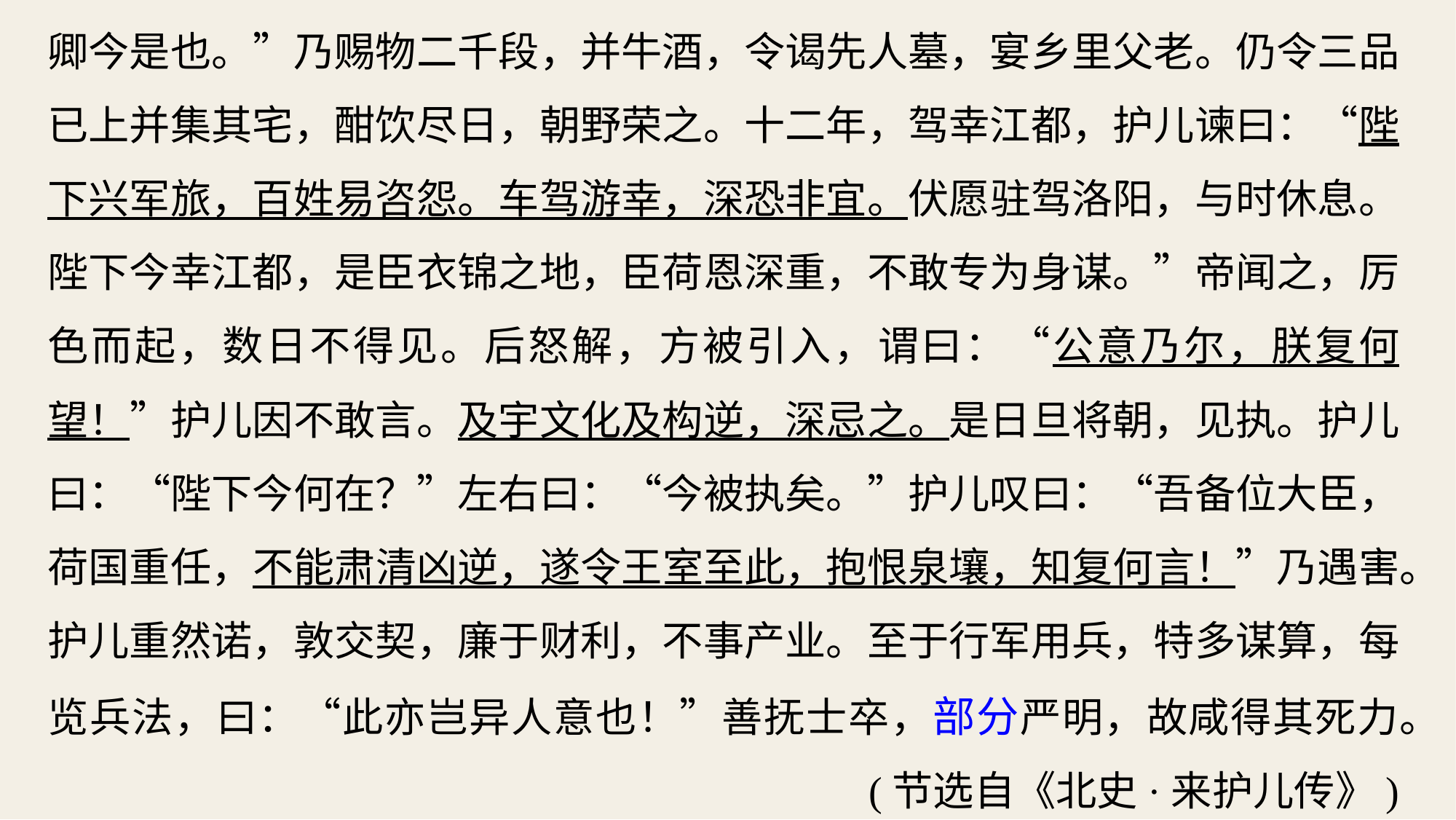

卿今是也。”乃赐物二千段，并牛酒，令谒先人墓，宴乡里父老。仍令三品已上并集其宅，酣饮尽日，朝野荣之。十二年，驾幸江都，护儿谏曰：“陛下兴军旅，百姓易咨怨。车驾游幸，深恐非宜。伏愿驻驾洛阳，与时休息。陛下今幸江都，是臣衣锦之地，臣荷恩深重，不敢专为身谋。”帝闻之，厉色而起，数日不得见。后怒解，方被引入，谓曰：“公意乃尔，朕复何望！”护儿因不敢言。及宇文化及构逆，深忌之。是日旦将朝，见执。护儿曰：“陛下今何在？”左右曰：“今被执矣。”护儿叹曰：“吾备位大臣，荷国重任，不能肃清凶逆，遂令王室至此，抱恨泉壤，知复何言！”乃遇害。护儿重然诺，敦交契，廉于财利，不事产业。至于行军用兵，特多谋算，每览兵法，曰：“此亦岂异人意也！”善抚士卒，部分严明，故咸得其死力。
(节选自《北史·来护儿传》)